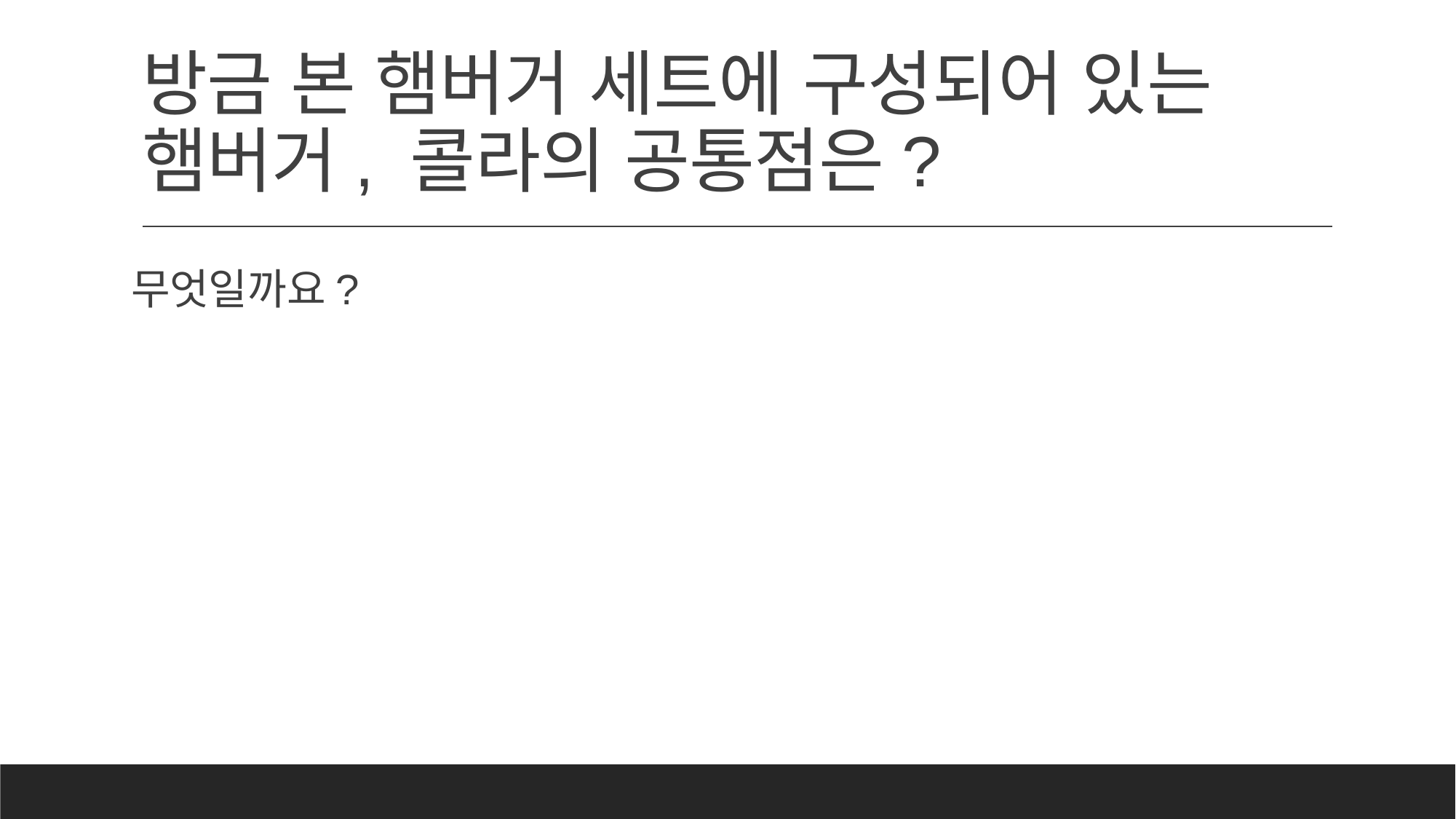

# 방금 본 햄버거 세트에 구성되어 있는 햄버거, 콜라의 공통점은?
무엇일까요?